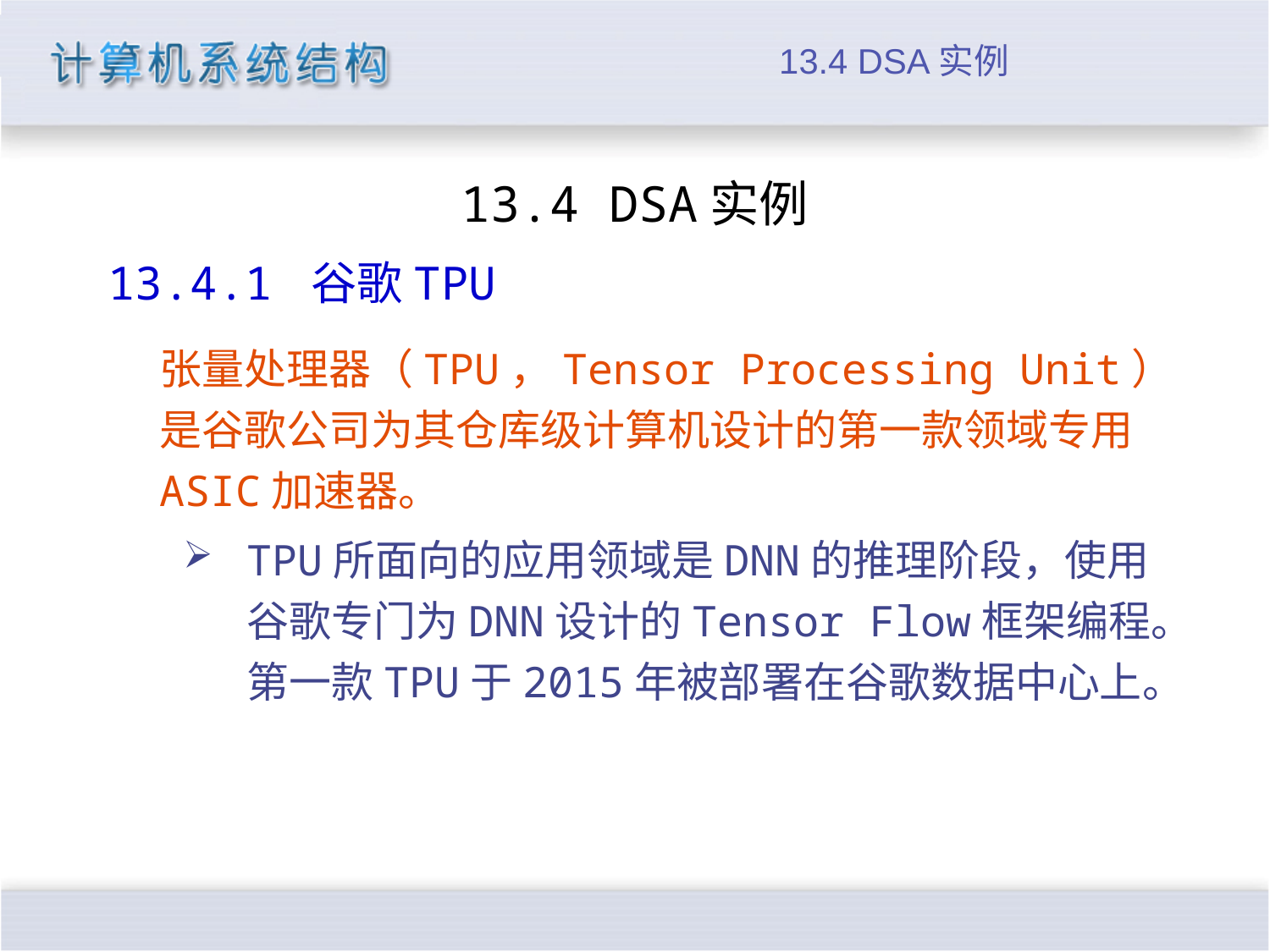

# 13.4 DSA实例
13.4 DSA实例
13.4.1 谷歌TPU
张量处理器（TPU，Tensor Processing Unit）是谷歌公司为其仓库级计算机设计的第一款领域专用ASIC加速器。
TPU所面向的应用领域是DNN的推理阶段，使用谷歌专门为DNN设计的Tensor Flow框架编程。第一款TPU于2015年被部署在谷歌数据中心上。